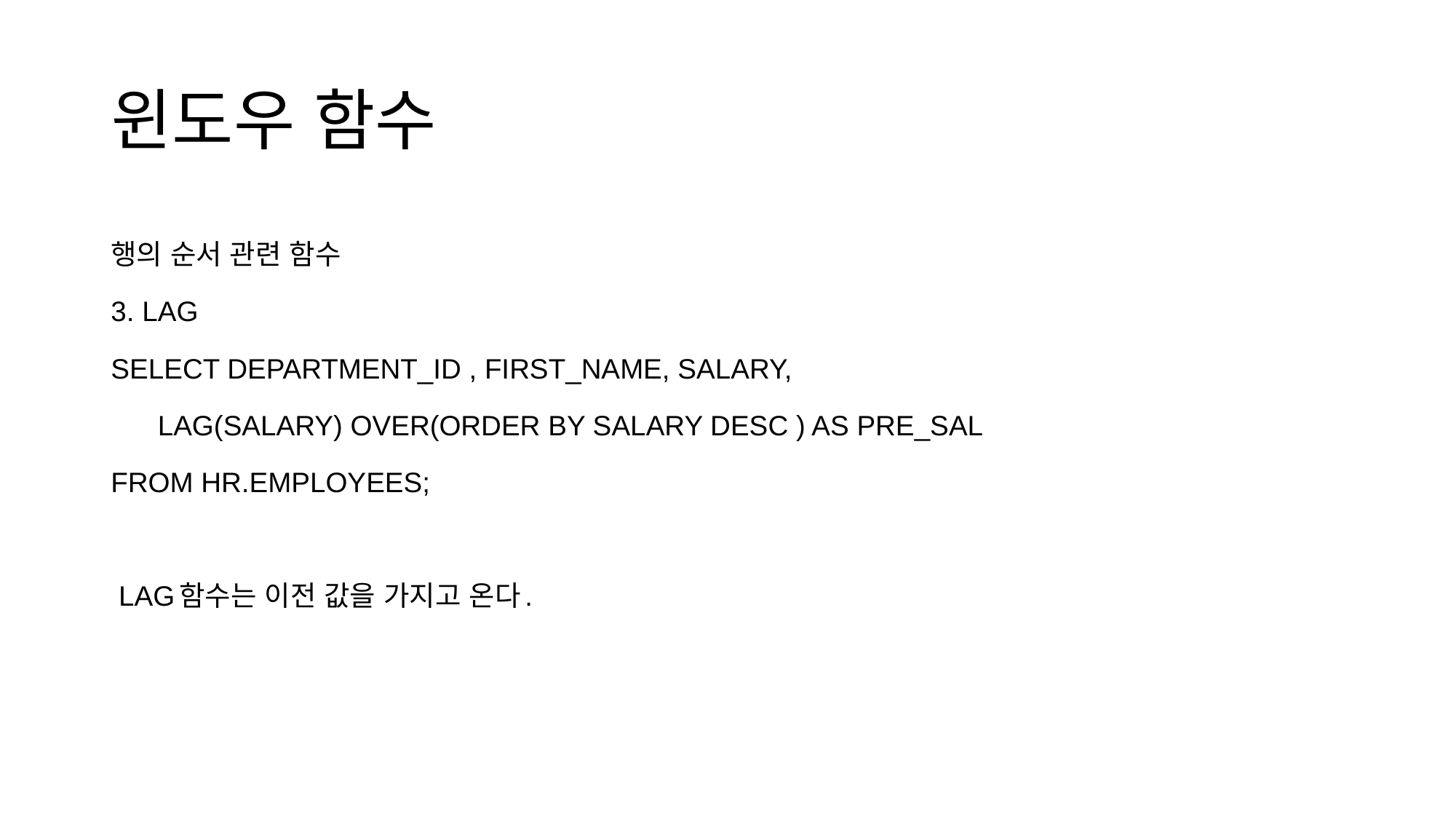

# 윈도우 함수
행의 순서 관련 함수
3. LAG
SELECT DEPARTMENT_ID , FIRST_NAME, SALARY,
      LAG(SALARY) OVER(ORDER BY SALARY DESC ) AS PRE_SAL
FROM HR.EMPLOYEES;

 LAG함수는 이전 값을 가지고 온다.